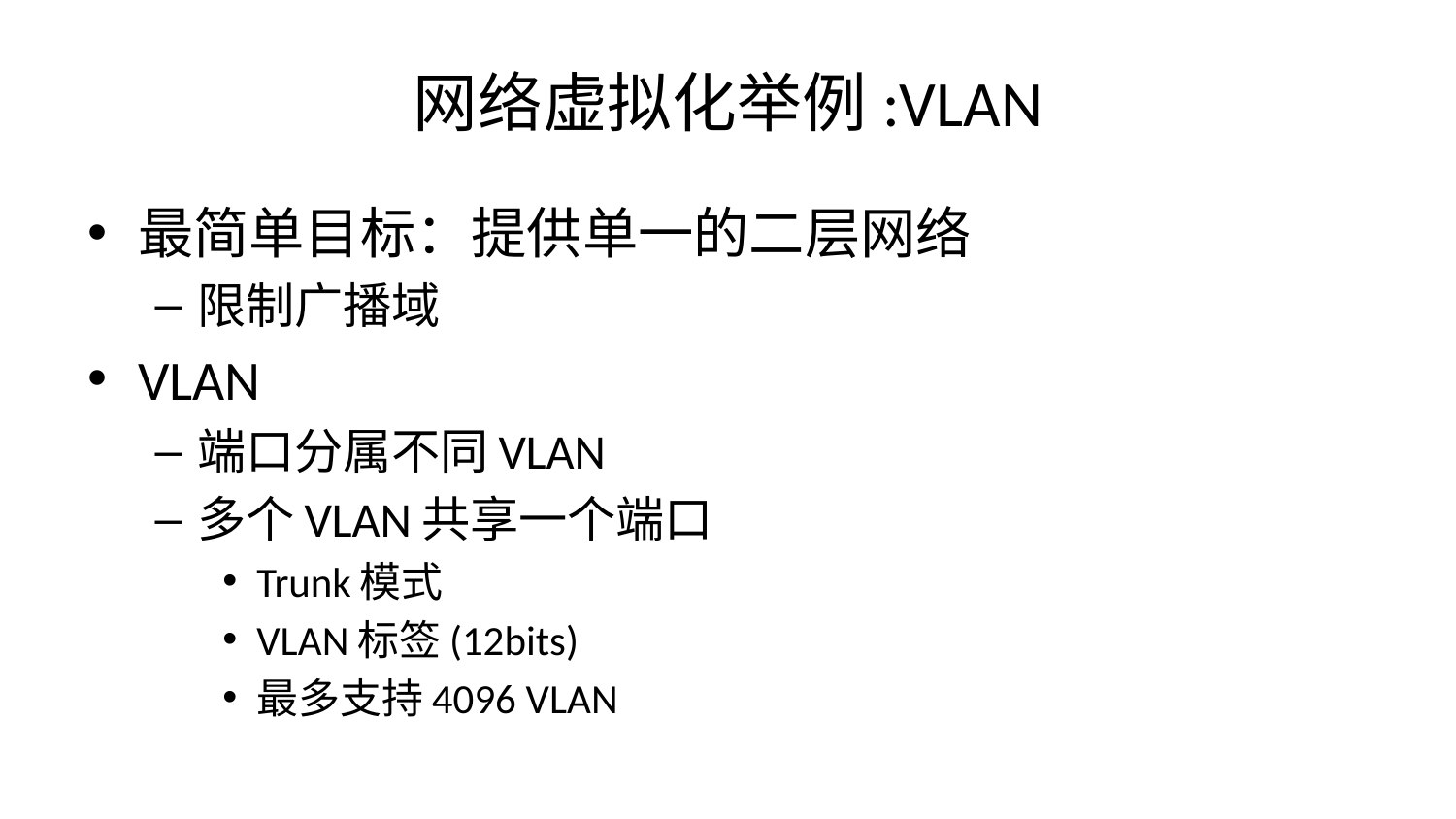

# 网络虚拟化举例:VLAN
最简单目标：提供单一的二层网络
限制广播域
VLAN
端口分属不同VLAN
多个VLAN共享一个端口
Trunk模式
VLAN标签(12bits)
最多支持4096 VLAN